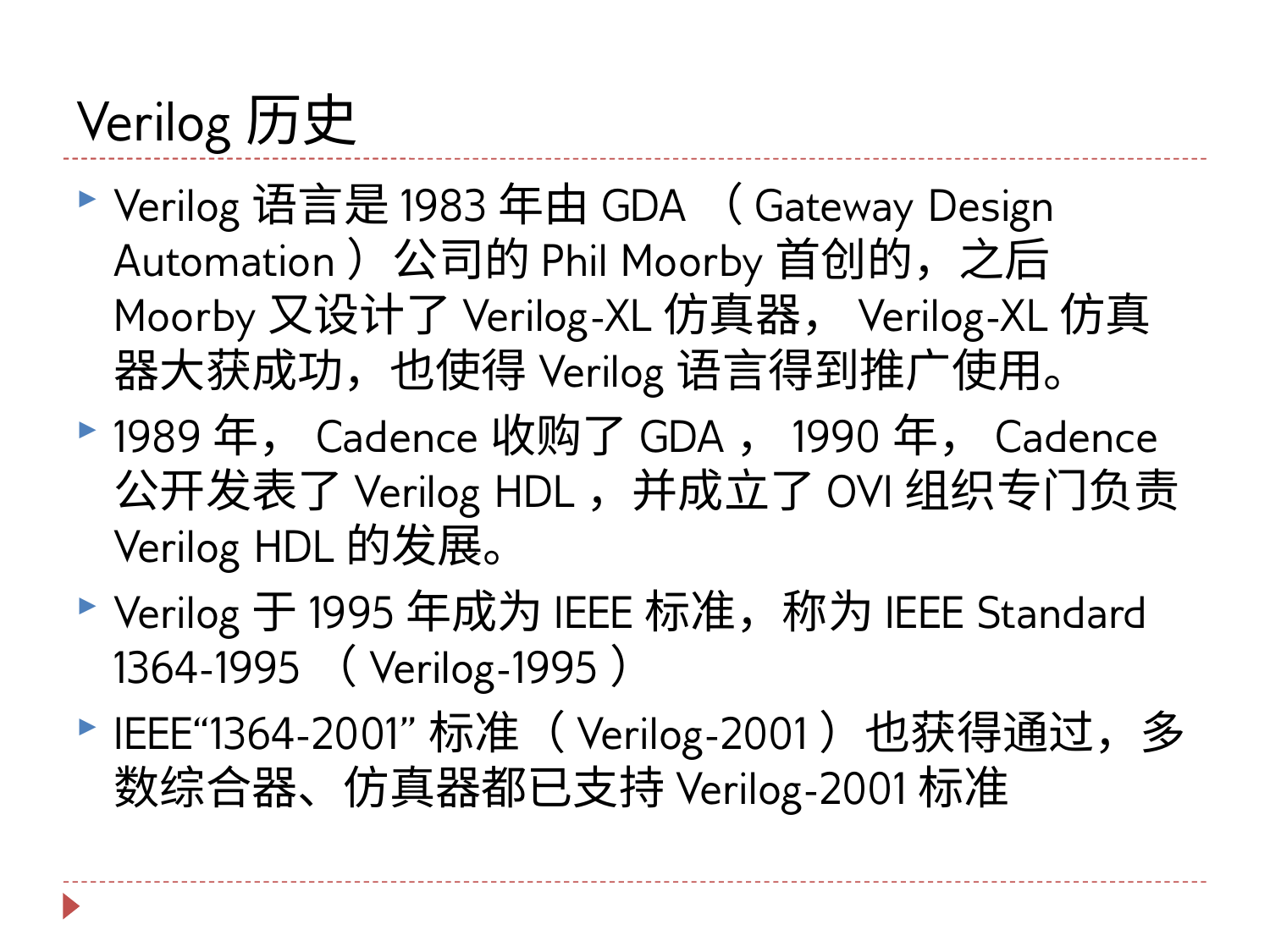

# Verilog历史
Verilog语言是1983年由GDA（Gateway Design Automation）公司的Phil Moorby首创的，之后Moorby又设计了Verilog-XL仿真器，Verilog-XL仿真器大获成功，也使得Verilog语言得到推广使用。
1989年，Cadence收购了GDA，1990年，Cadence公开发表了Verilog HDL，并成立了OVI组织专门负责Verilog HDL的发展。
Verilog于1995年成为IEEE标准，称为IEEE Standard 1364-1995（Verilog-1995）
IEEE“1364-2001”标准（Verilog-2001）也获得通过，多数综合器、仿真器都已支持Verilog-2001标准